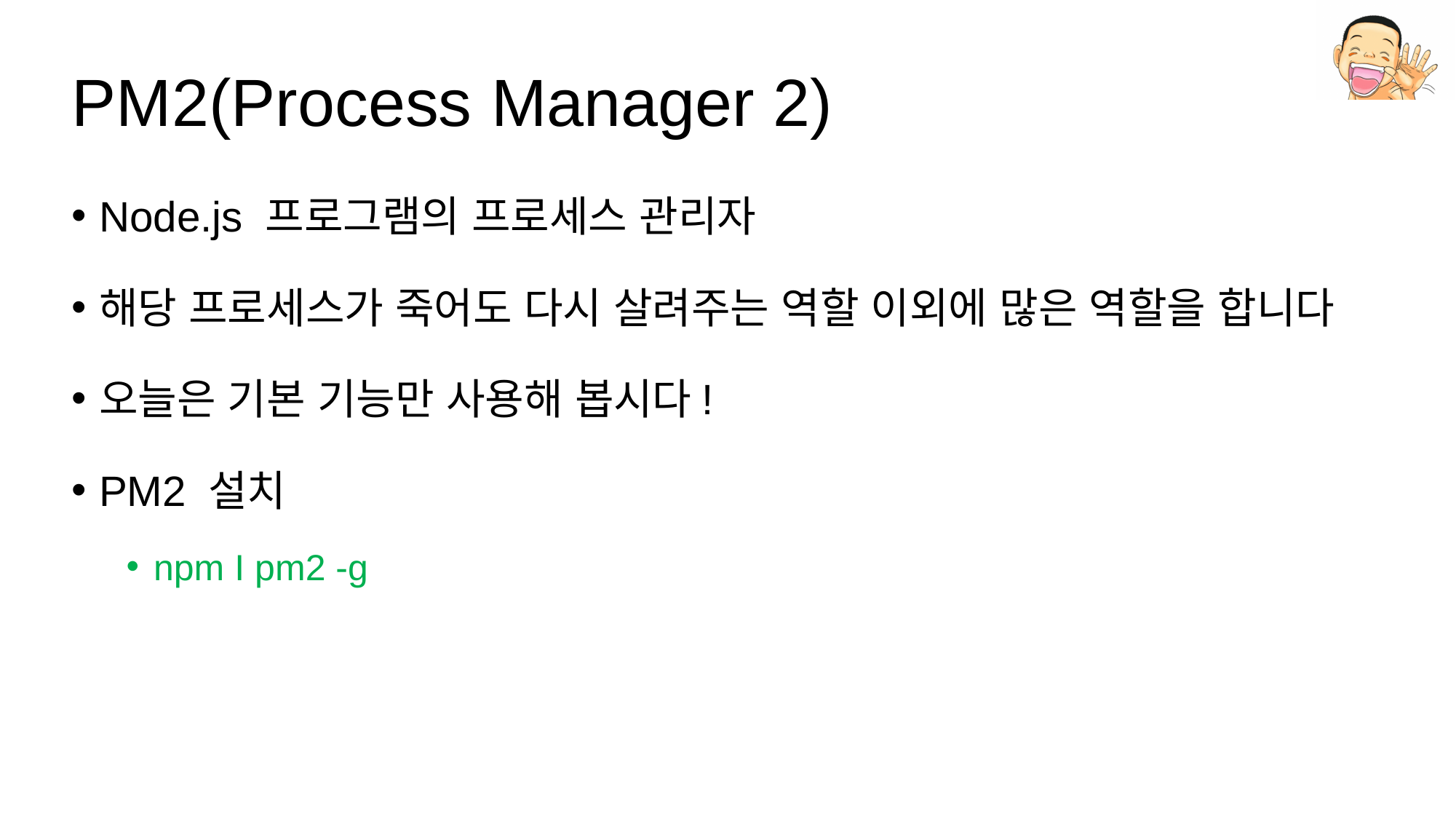

# PM2(Process Manager 2)
Node.js 프로그램의 프로세스 관리자
해당 프로세스가 죽어도 다시 살려주는 역할 이외에 많은 역할을 합니다
오늘은 기본 기능만 사용해 봅시다!
PM2 설치
npm I pm2 -g